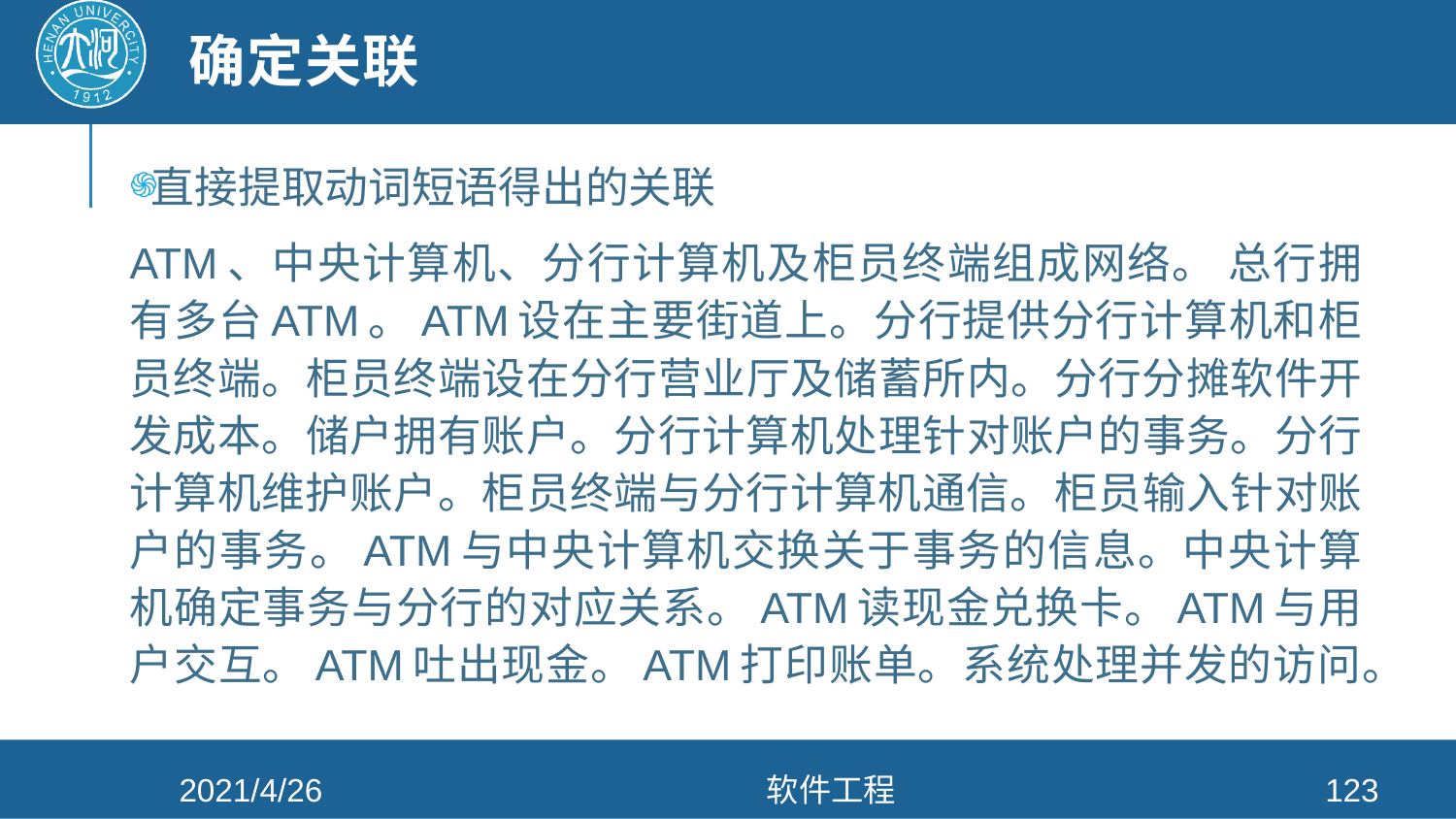

# 确定关联
直接提取动词短语得出的关联
ATM、中央计算机、分行计算机及柜员终端组成网络。 总行拥有多台ATM。ATM设在主要街道上。分行提供分行计算机和柜员终端。柜员终端设在分行营业厅及储蓄所内。分行分摊软件开发成本。储户拥有账户。分行计算机处理针对账户的事务。分行计算机维护账户。柜员终端与分行计算机通信。柜员输入针对账户的事务。ATM与中央计算机交换关于事务的信息。中央计算机确定事务与分行的对应关系。ATM读现金兑换卡。ATM与用户交互。ATM吐出现金。ATM打印账单。系统处理并发的访问。
2021/4/26
软件工程
123